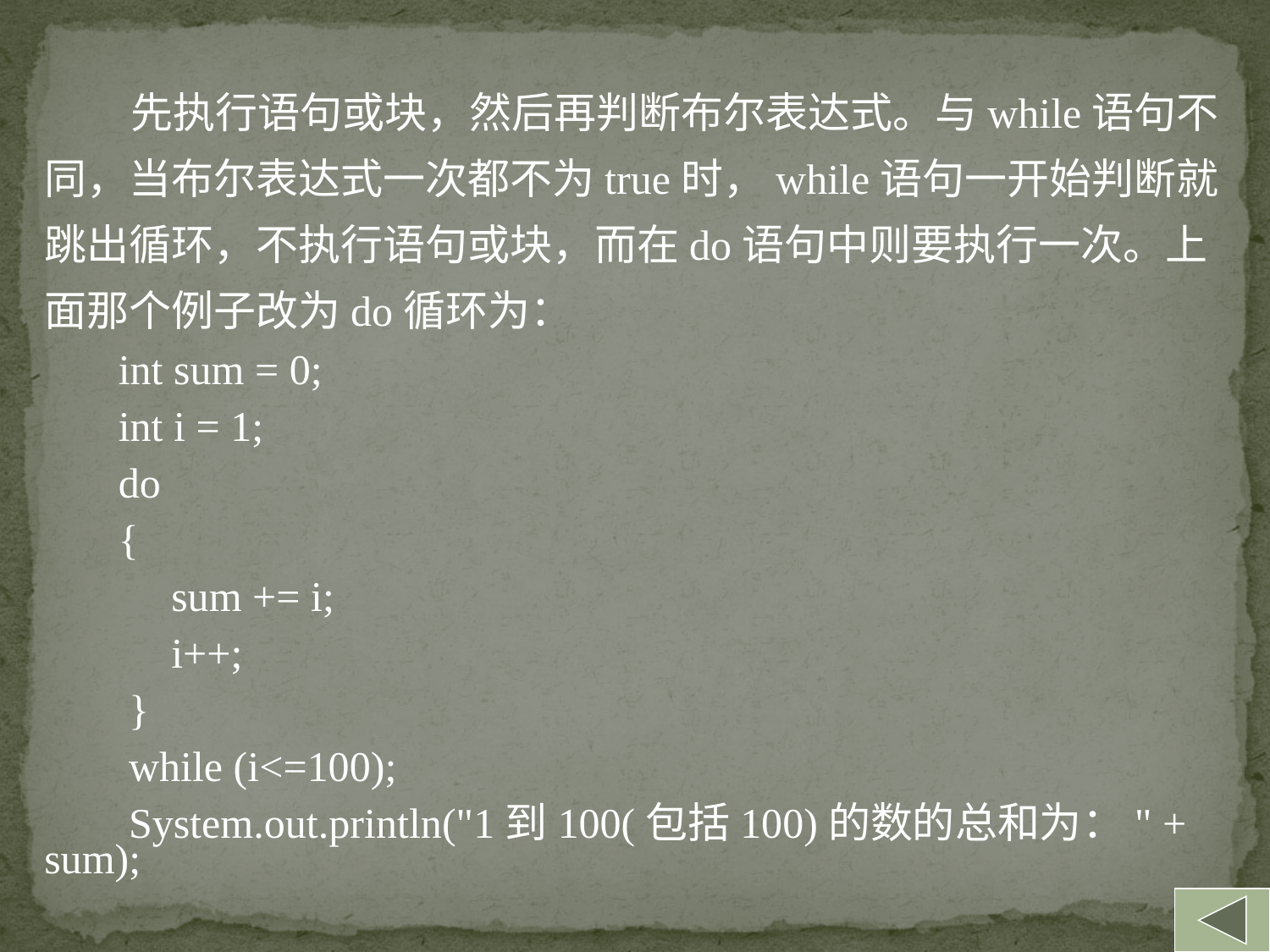

先执行语句或块，然后再判断布尔表达式。与while语句不同，当布尔表达式一次都不为true时，while语句一开始判断就跳出循环，不执行语句或块，而在do语句中则要执行一次。上面那个例子改为do循环为：
       int sum = 0;
       int i = 1;
       do
       {
	sum += i;
	i++;
        }
        while (i<=100);
        System.out.println("1到100(包括100)的数的总和为：" + sum);